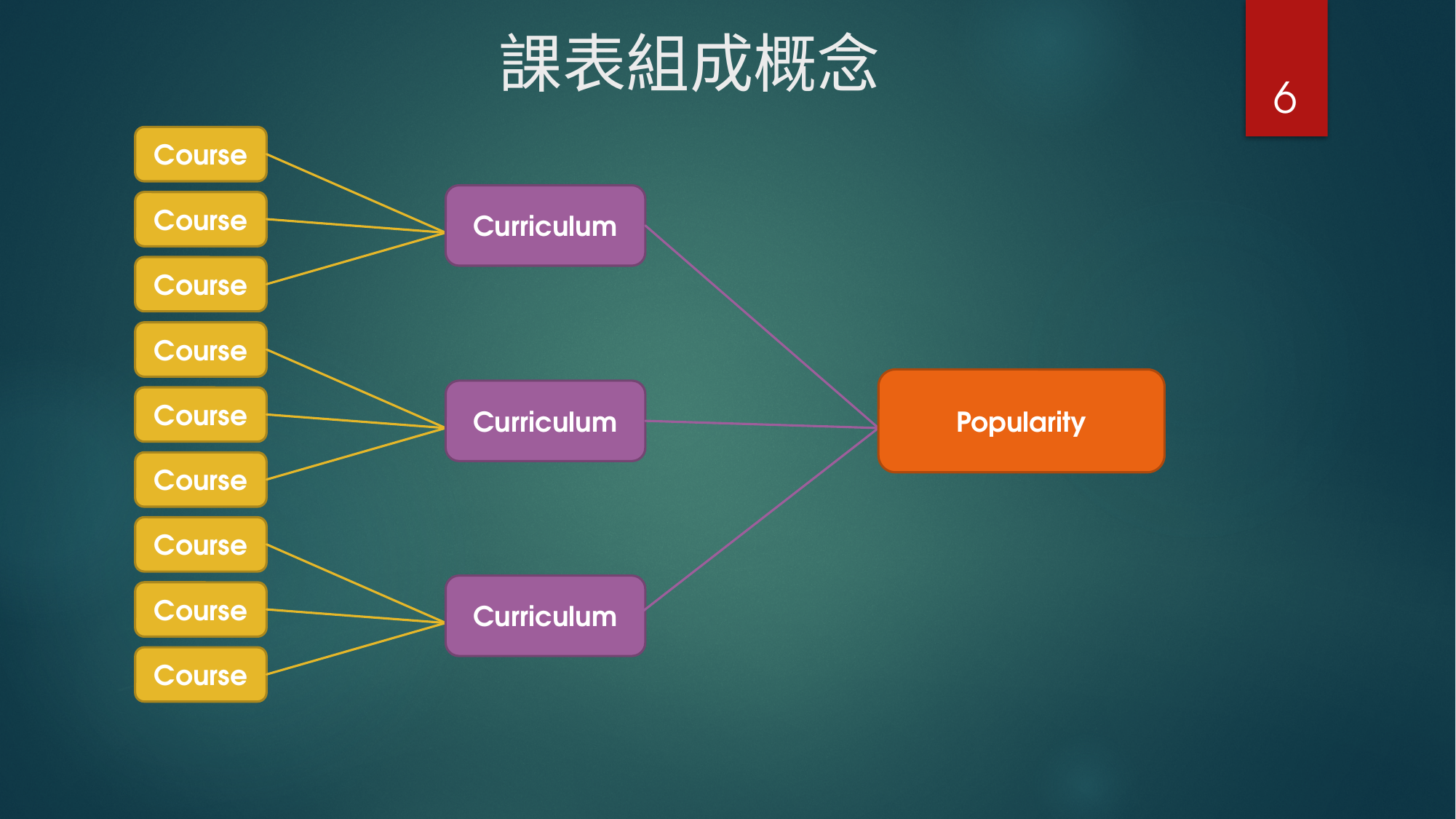

# 課表組成概念
6
Course
Curriculum
Course
Course
Course
Popularity
Curriculum
Course
Course
Course
Curriculum
Course
Course